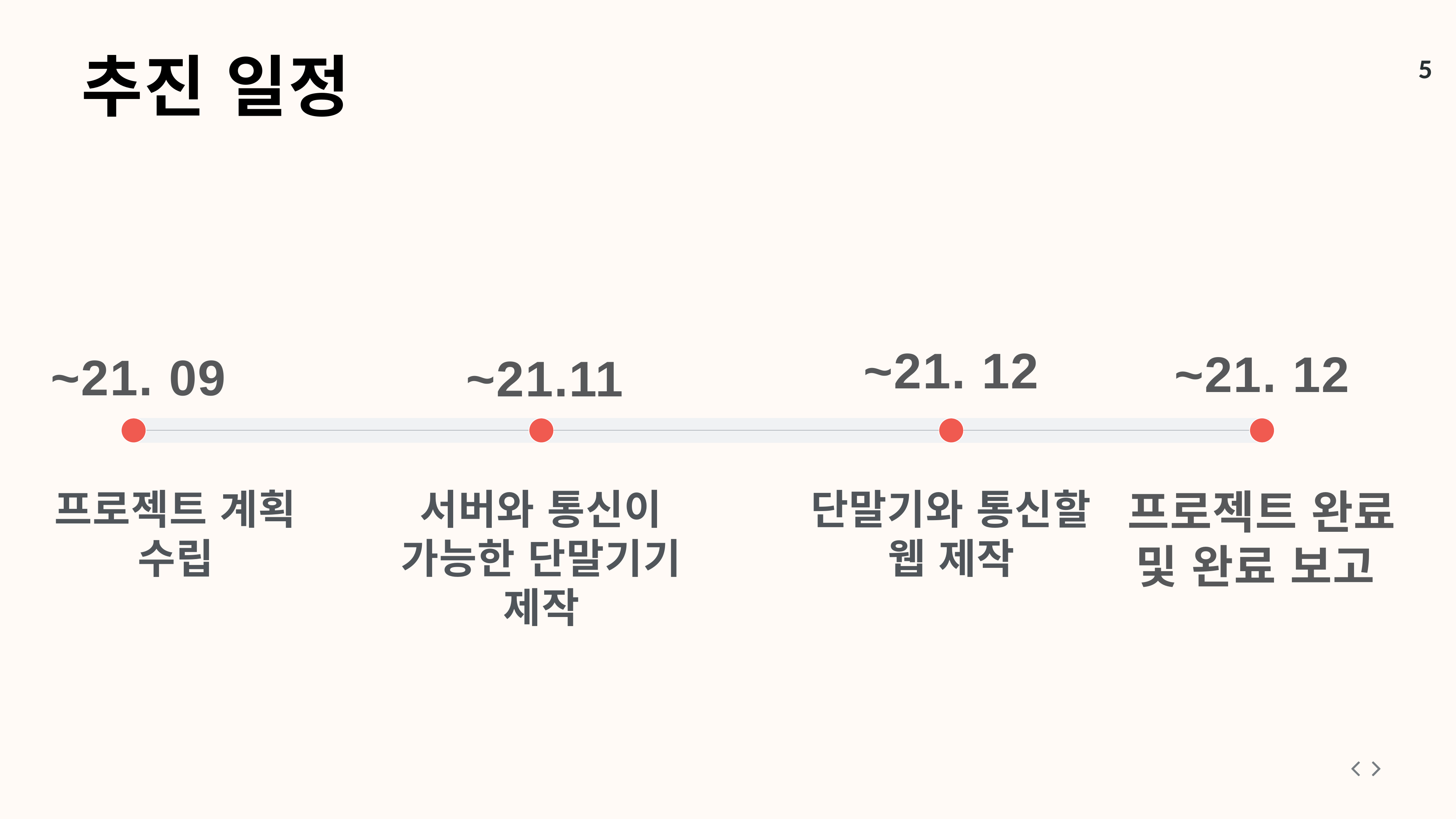

추진 일정
~21. 12
~21. 12
~21. 09
~21.11

프로젝트 계획 수립

서버와 통신이 가능한 단말기기 제작

단말기와 통신할 웹 제작

프로젝트 완료 및 완료 보고